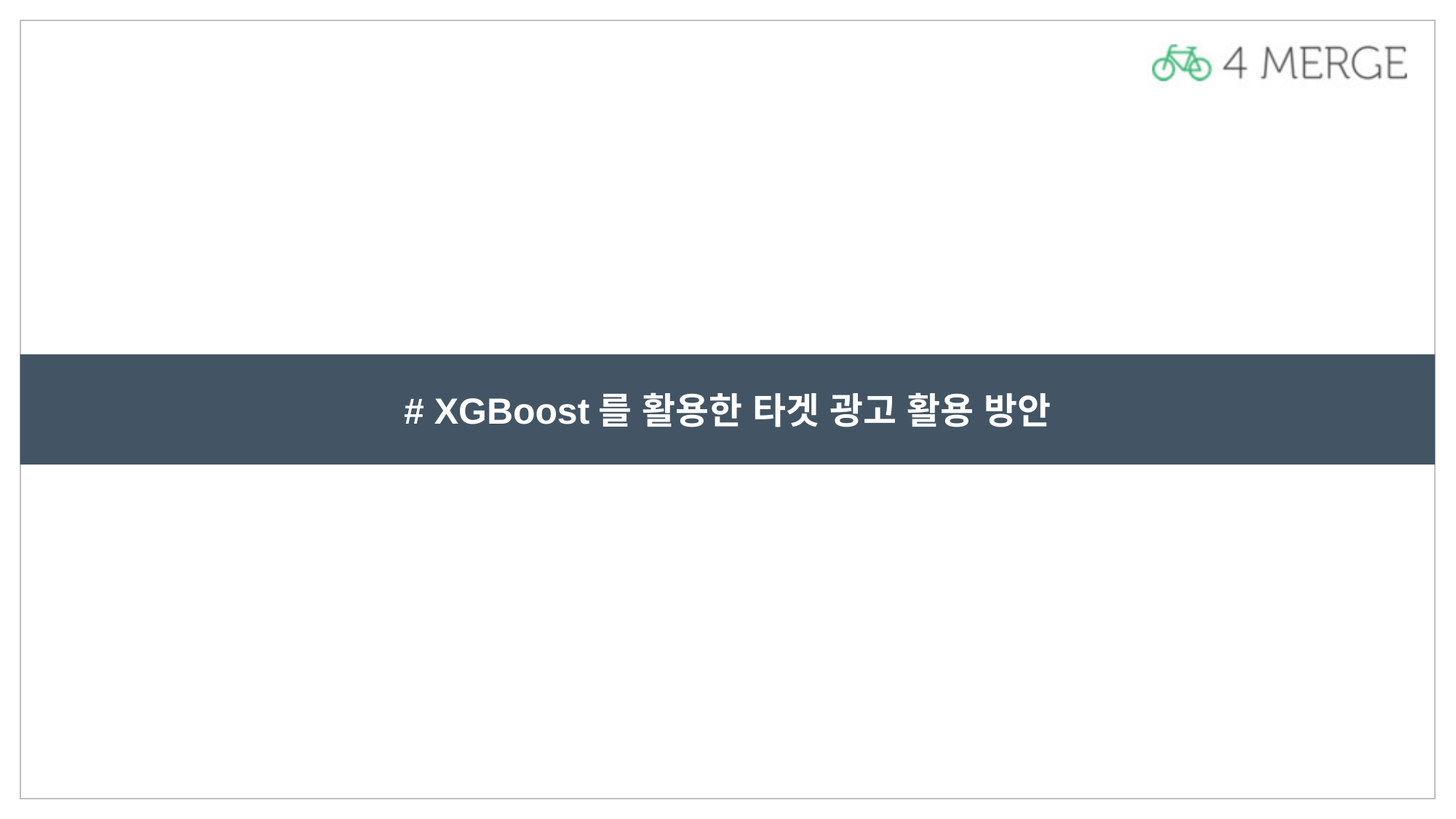

# XGBoost를 활용한 타겟 광고 활용 방안